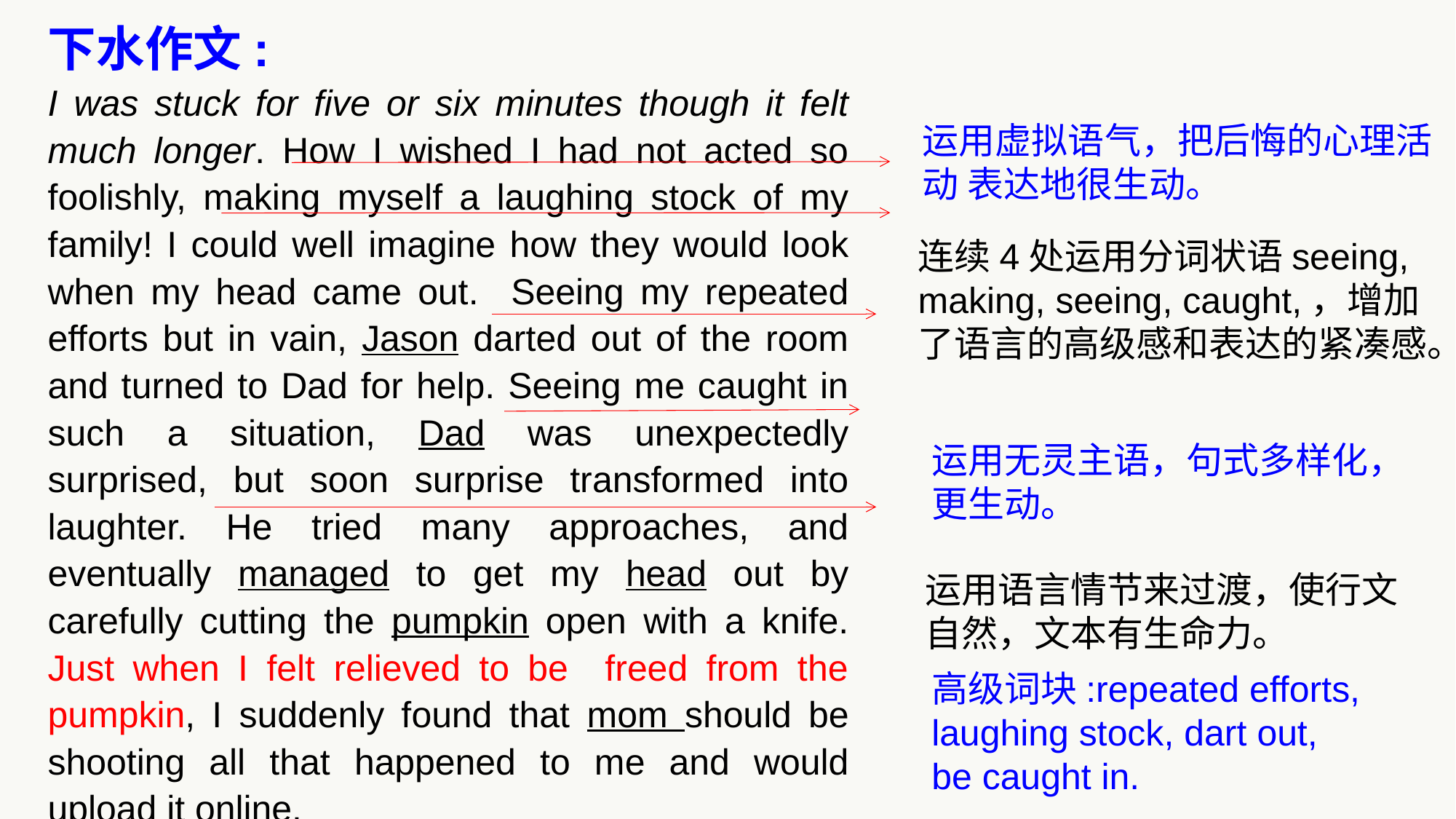

下水作文:
I was stuck for five or six minutes though it felt much longer. How I wished I had not acted so foolishly, making myself a laughing stock of my family! I could well imagine how they would look when my head came out.  Seeing my repeated efforts but in vain, Jason darted out of the room and turned to Dad for help. Seeing me caught in such a situation, Dad was unexpectedly surprised, but soon surprise transformed into laughter. He tried many approaches, and eventually managed to get my head out by carefully cutting the pumpkin open with a knife. Just when I felt relieved to be  freed from the pumpkin, I suddenly found that mom should be shooting all that happened to me and would upload it online.
运用虚拟语气，把后悔的心理活动 表达地很生动。
连续4处运用分词状语seeing, making, seeing, caught,，增加了语言的高级感和表达的紧凑感。
运用无灵主语，句式多样化，更生动。
运用语言情节来过渡，使行文自然，文本有生命力。
高级词块:repeated efforts, laughing stock, dart out,
be caught in.